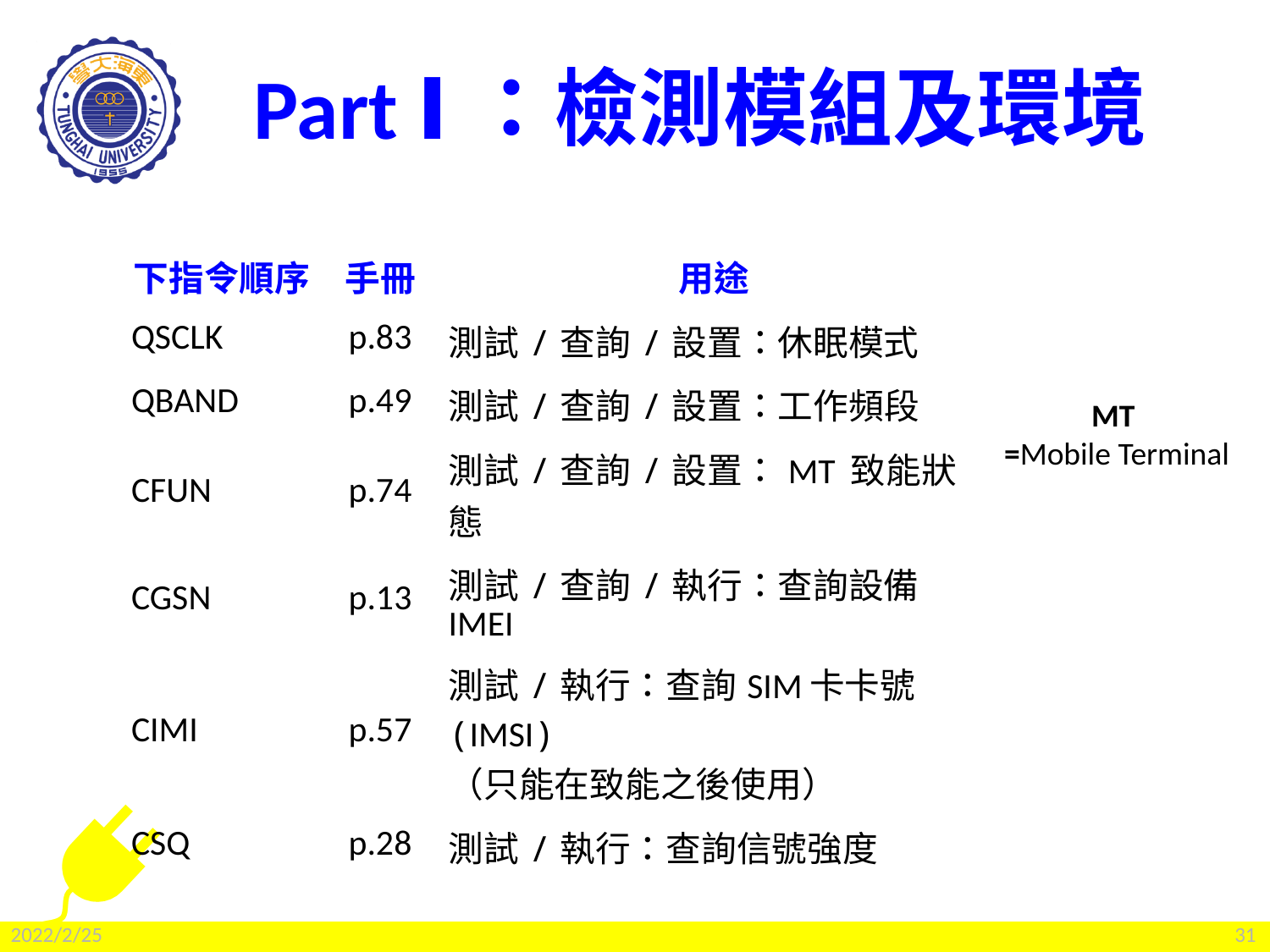

# Part Ⅰ：檢測模組及環境
| 下指令順序 | 手冊 | 用途 |
| --- | --- | --- |
| QSCLK | p.83 | 測試/查詢/設置：休眠模式 |
| QBAND | p.49 | 測試/查詢/設置：工作頻段 |
| CFUN | p.74 | 測試/查詢/設置：MT 致能狀態 |
| CGSN | p.13 | 測試/查詢/執行：查詢設備 IMEI |
| CIMI | p.57 | 測試/執行：查詢SIM卡卡號(IMSI) （只能在致能之後使用） |
| CSQ | p.28 | 測試/執行：查詢信號強度 |
MT
=Mobile Terminal
2022/2/25

31